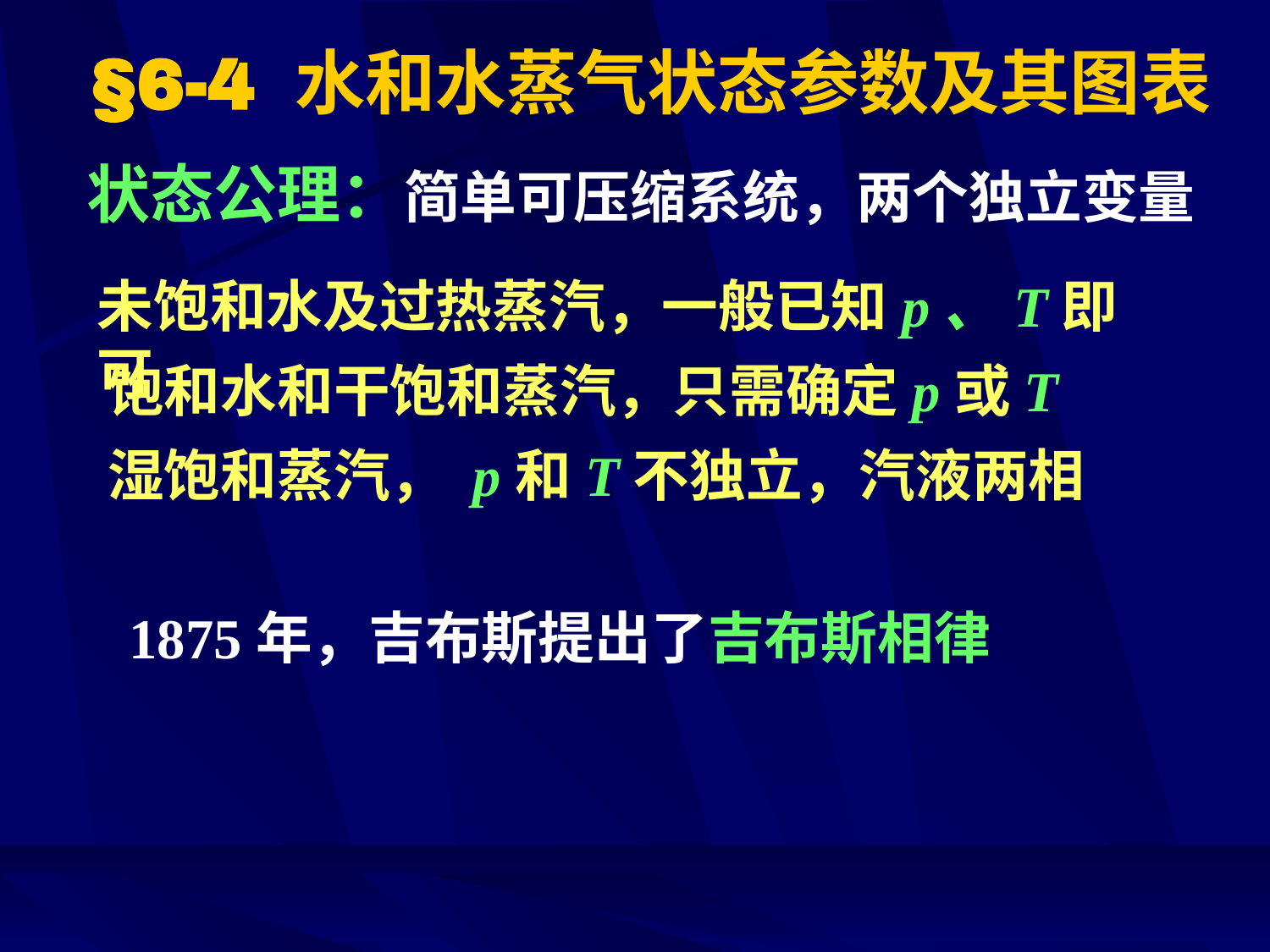

# §6-4 水和水蒸气状态参数及其图表
状态公理：简单可压缩系统，两个独立变量
未饱和水及过热蒸汽，一般已知p、T即可
饱和水和干饱和蒸汽，只需确定p或T
湿饱和蒸汽， p和T不独立，汽液两相
1875年，吉布斯提出了吉布斯相律